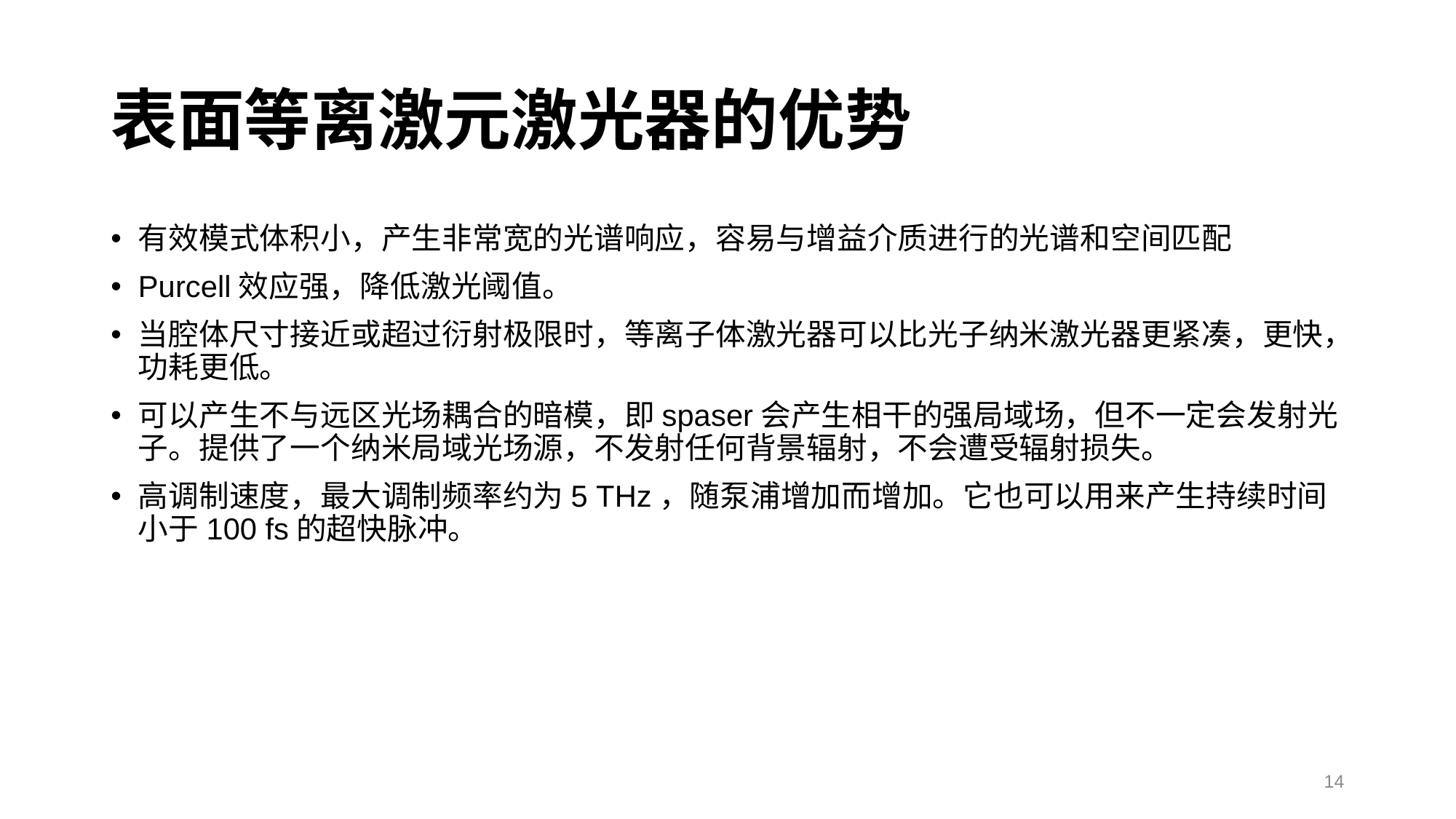

# 表面等离激元激光器的优势
有效模式体积小，产生非常宽的光谱响应，容易与增益介质进行的光谱和空间匹配
Purcell效应强，降低激光阈值。
当腔体尺寸接近或超过衍射极限时，等离子体激光器可以比光子纳米激光器更紧凑，更快，功耗更低。
可以产生不与远区光场耦合的暗模，即spaser会产生相干的强局域场，但不一定会发射光子。提供了一个纳米局域光场源，不发射任何背景辐射，不会遭受辐射损失。
高调制速度，最大调制频率约为5 THz，随泵浦增加而增加。它也可以用来产生持续时间小于100 fs的超快脉冲。
14